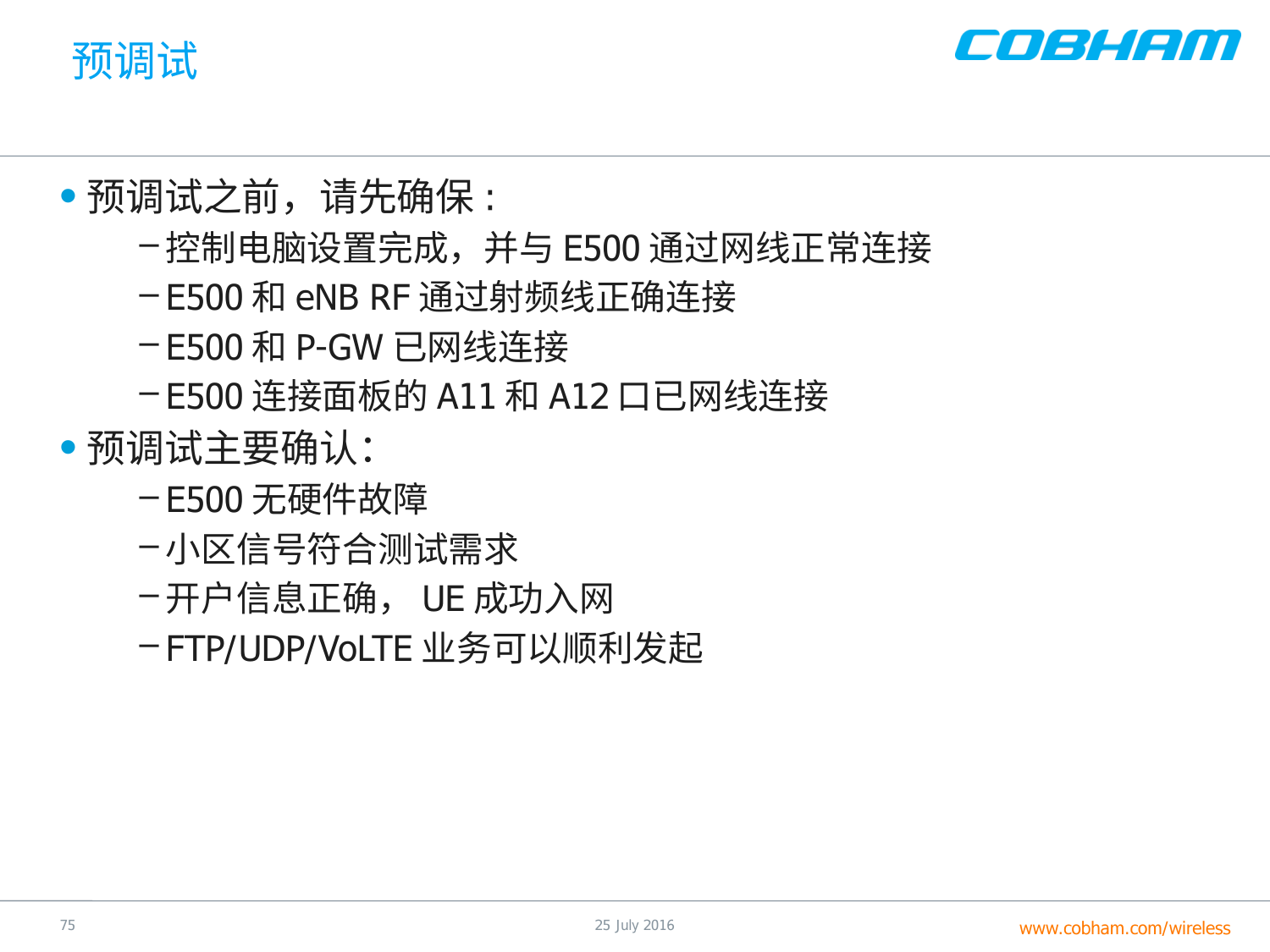

# 预调试

预调试之前，请先确保:
控制电脑设置完成，并与E500通过网线正常连接
E500和eNB RF通过射频线正确连接
E500和P-GW已网线连接
E500连接面板的A11和A12口已网线连接
预调试主要确认：
E500无硬件故障
小区信号符合测试需求
开户信息正确，UE成功入网
FTP/UDP/VoLTE业务可以顺利发起

75
25 July 2016